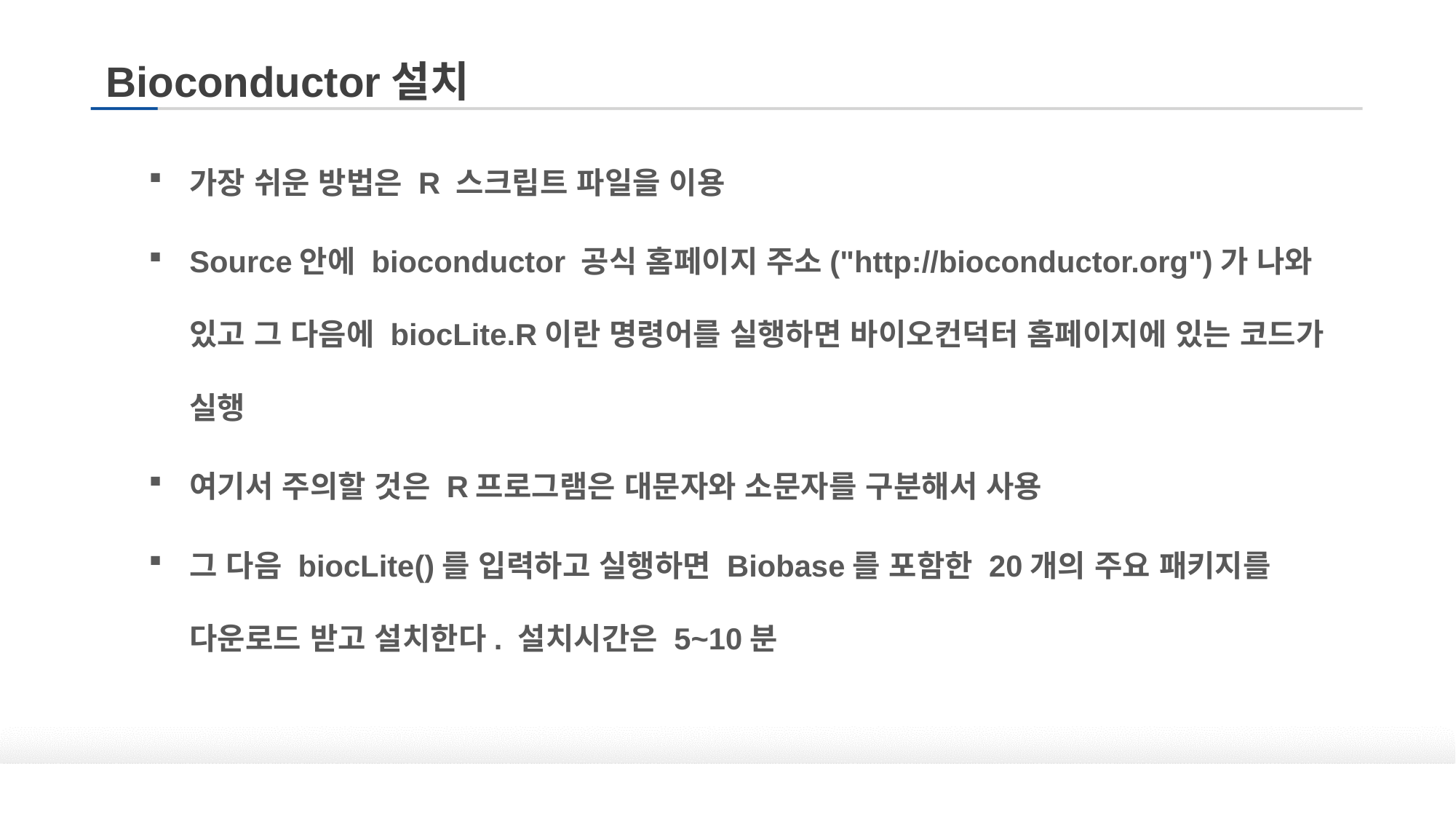

# Bioconductor설치
가장 쉬운 방법은 R 스크립트 파일을 이용
Source안에 bioconductor 공식 홈페이지 주소("http://bioconductor.org")가 나와 있고 그 다음에 biocLite.R이란 명령어를 실행하면 바이오컨덕터 홈페이지에 있는 코드가 실행
여기서 주의할 것은 R프로그램은 대문자와 소문자를 구분해서 사용
그 다음 biocLite()를 입력하고 실행하면 Biobase를 포함한 20개의 주요 패키지를 다운로드 받고 설치한다. 설치시간은 5~10분